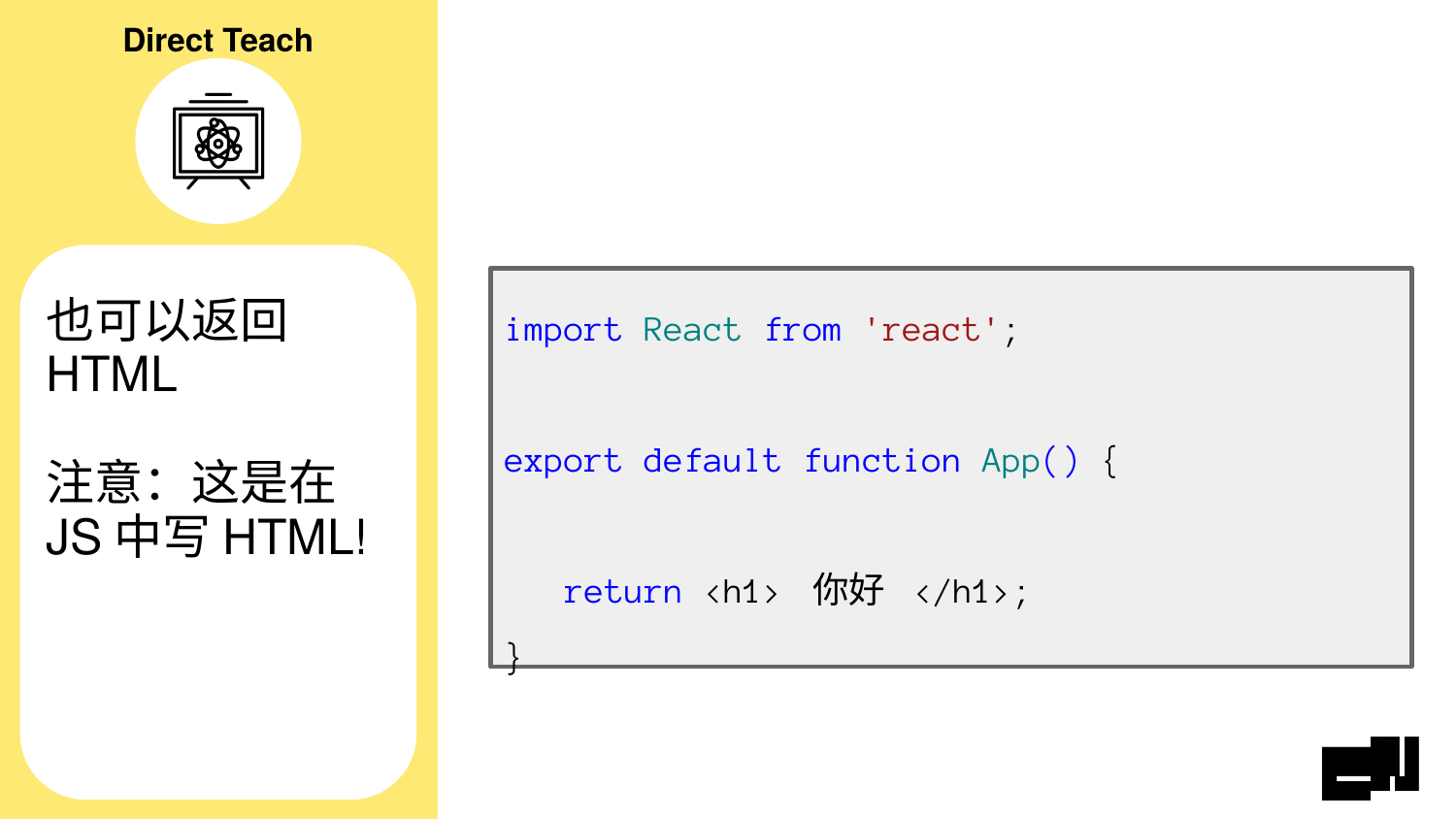

import React from 'react';

export default function App() {

   return <h1> 你好 </h1>;
}

也可以返回HTML

注意：这是在JS中写HTML!